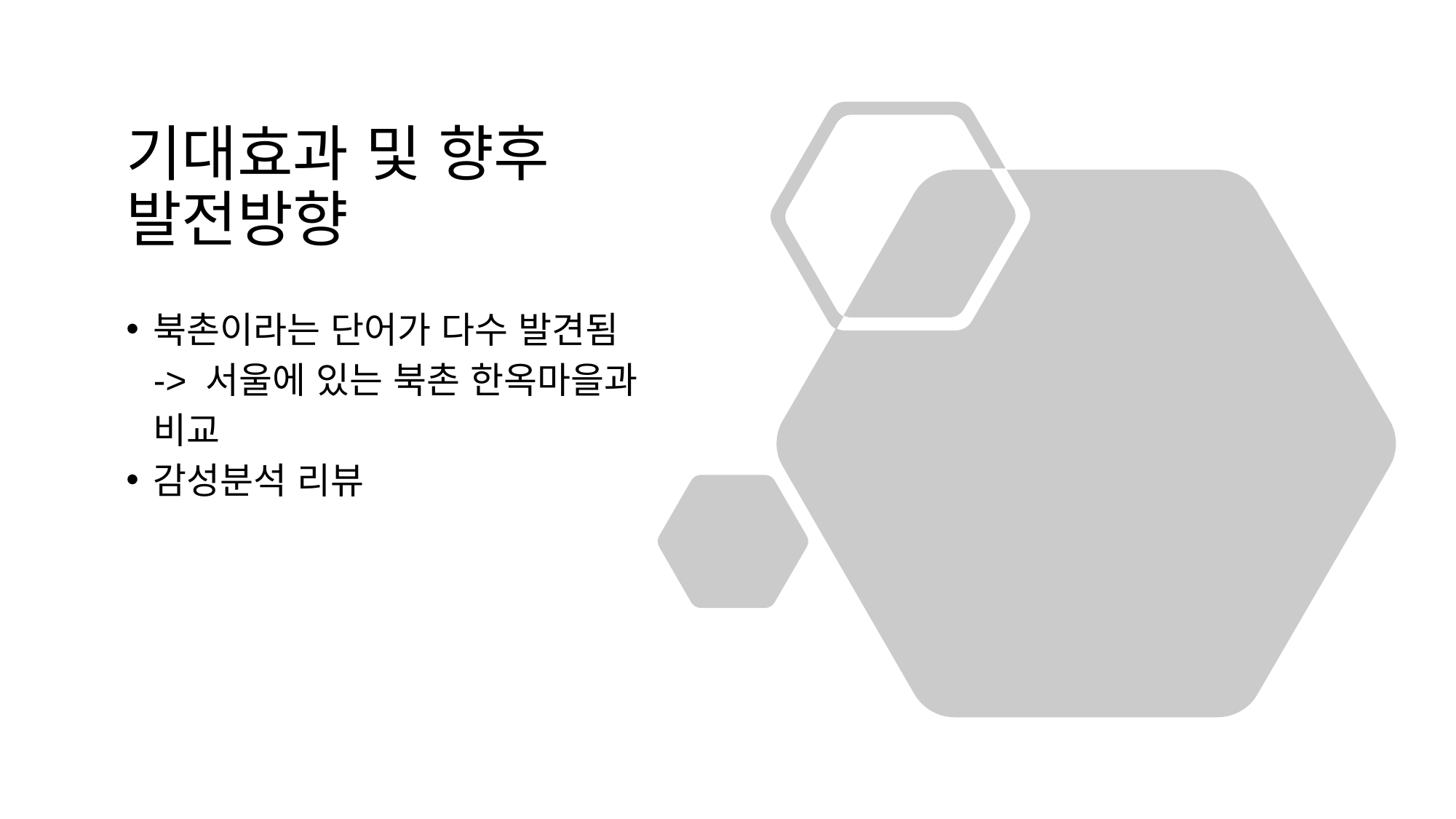

# 기대효과 및 향후 발전방향

북촌이라는 단어가 다수 발견됨
-> 서울에 있는 북촌 한옥마을과 비교
감성분석 리뷰